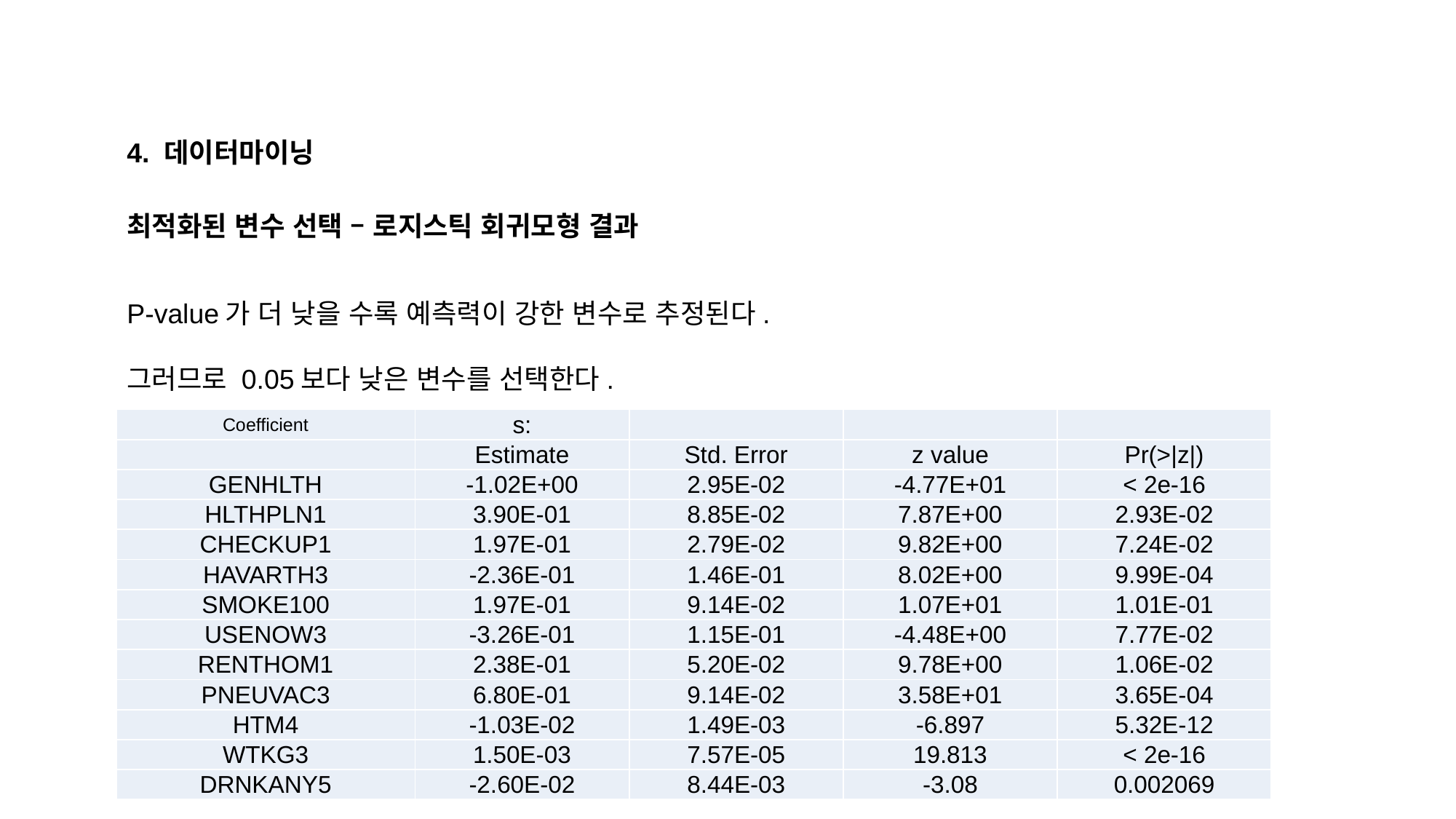

4. 데이터마이닝
최적화된 변수 선택 – 로지스틱 회귀모형 결과
P-value가 더 낮을 수록 예측력이 강한 변수로 추정된다.

그러므로 0.05보다 낮은 변수를 선택한다.
| Coefficient | s: |  |  |  |
| --- | --- | --- | --- | --- |
|  | Estimate | Std. Error | z value | Pr(>|z|) |
| GENHLTH | -1.02E+00 | 2.95E-02 | -4.77E+01 | < 2e-16 |
| HLTHPLN1 | 3.90E-01 | 8.85E-02 | 7.87E+00 | 2.93E-02 |
| CHECKUP1 | 1.97E-01 | 2.79E-02 | 9.82E+00 | 7.24E-02 |
| HAVARTH3 | -2.36E-01 | 1.46E-01 | 8.02E+00 | 9.99E-04 |
| SMOKE100 | 1.97E-01 | 9.14E-02 | 1.07E+01 | 1.01E-01 |
| USENOW3 | -3.26E-01 | 1.15E-01 | -4.48E+00 | 7.77E-02 |
| RENTHOM1 | 2.38E-01 | 5.20E-02 | 9.78E+00 | 1.06E-02 |
| PNEUVAC3 | 6.80E-01 | 9.14E-02 | 3.58E+01 | 3.65E-04 |
| HTM4 | -1.03E-02 | 1.49E-03 | -6.897 | 5.32E-12 |
| WTKG3 | 1.50E-03 | 7.57E-05 | 19.813 | < 2e-16 |
| DRNKANY5 | -2.60E-02 | 8.44E-03 | -3.08 | 0.002069 |